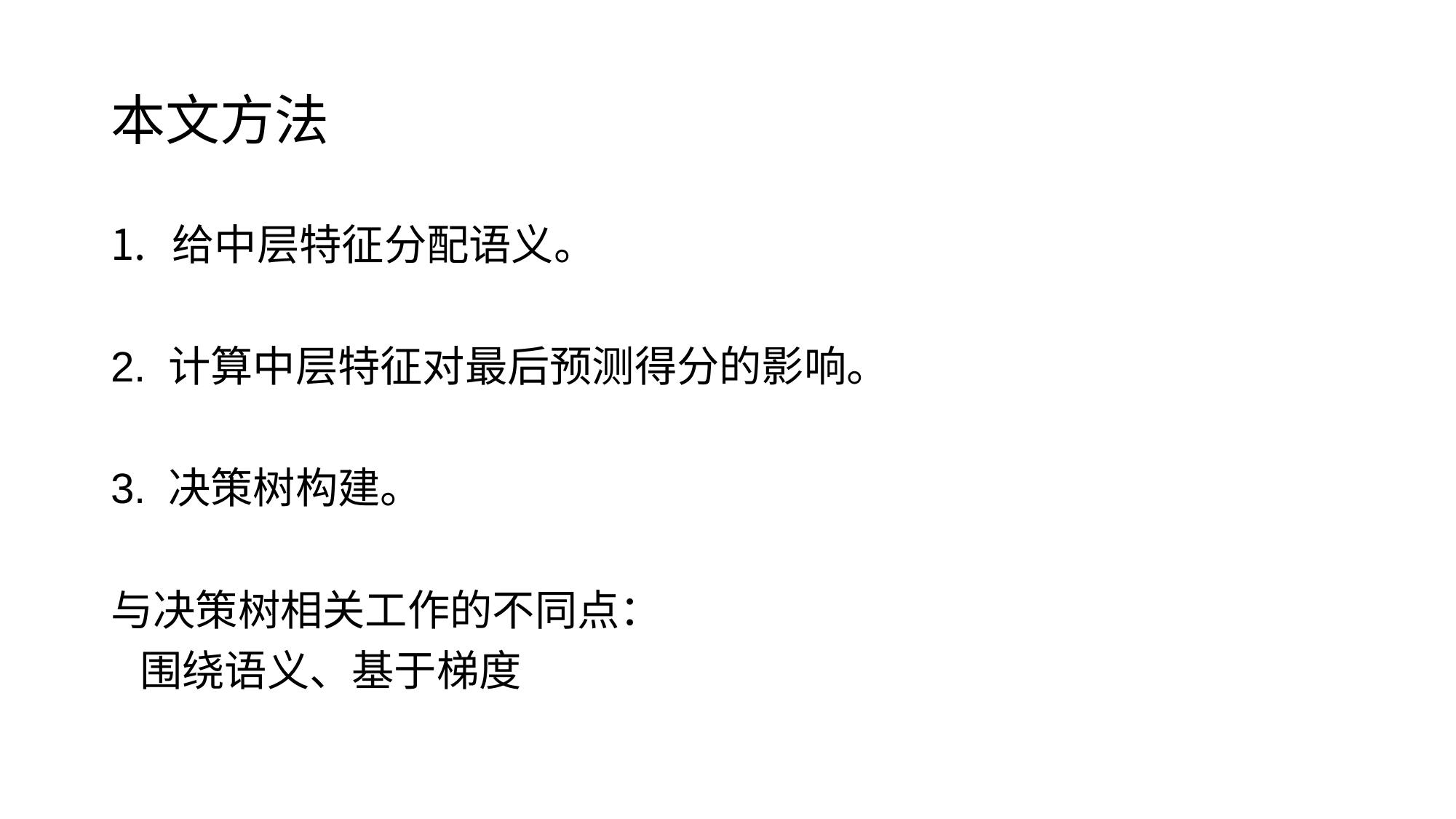

# 本文方法
给中层特征分配语义。

2. 计算中层特征对最后预测得分的影响。

3. 决策树构建。

与决策树相关工作的不同点：
  围绕语义、基于梯度